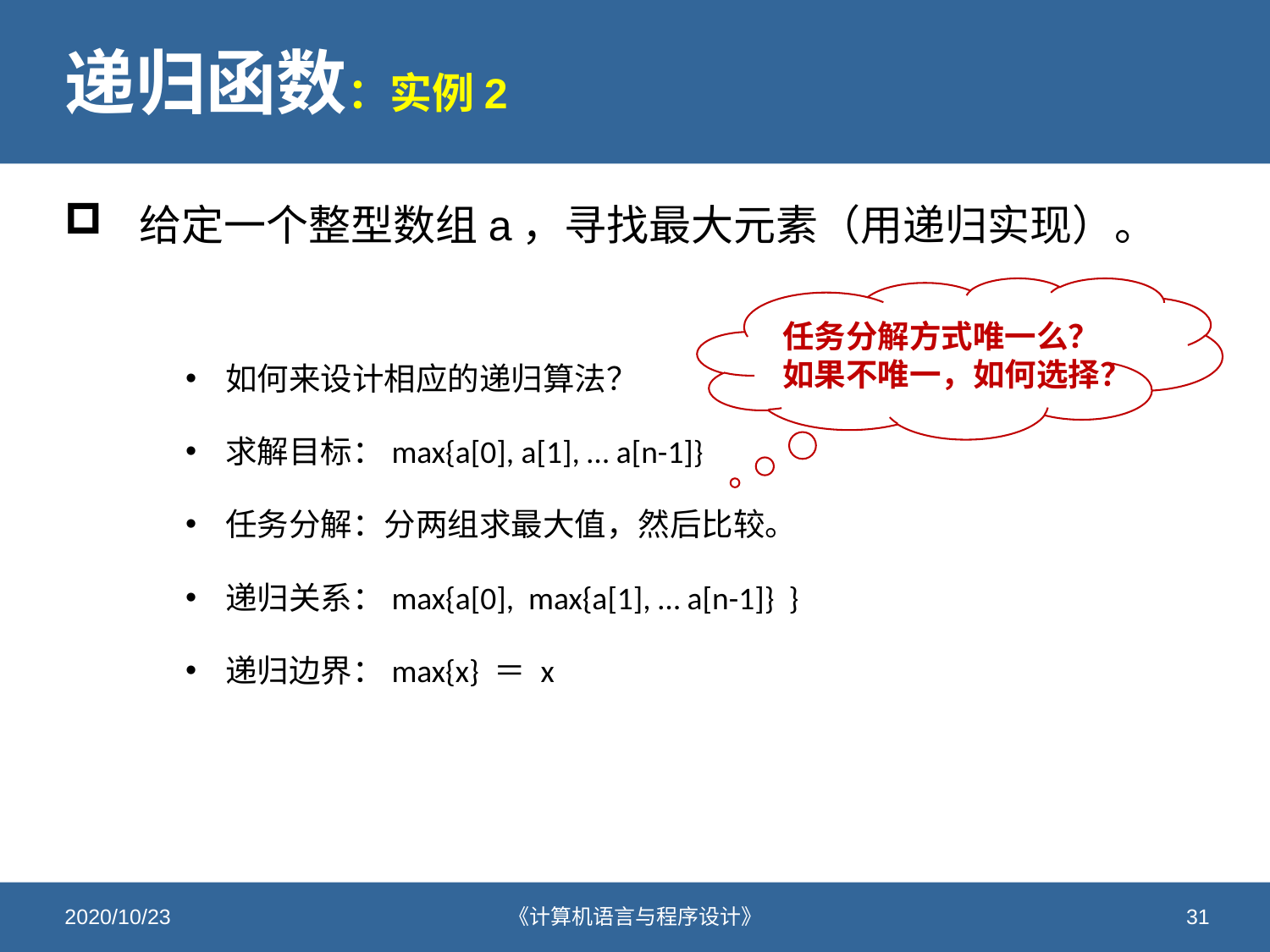

# 递归函数：实例2
给定一个整型数组a，寻找最大元素（用递归实现）。

任务分解方式唯一么？
如果不唯一，如何选择？
如何来设计相应的递归算法？
求解目标：max{a[0], a[1], … a[n-1]}
任务分解：分两组求最大值，然后比较。
递归关系：max{a[0],  max{a[1], … a[n-1]}  }
递归边界：max{x} ＝ x
2020/10/23
《计算机语言与程序设计》
31